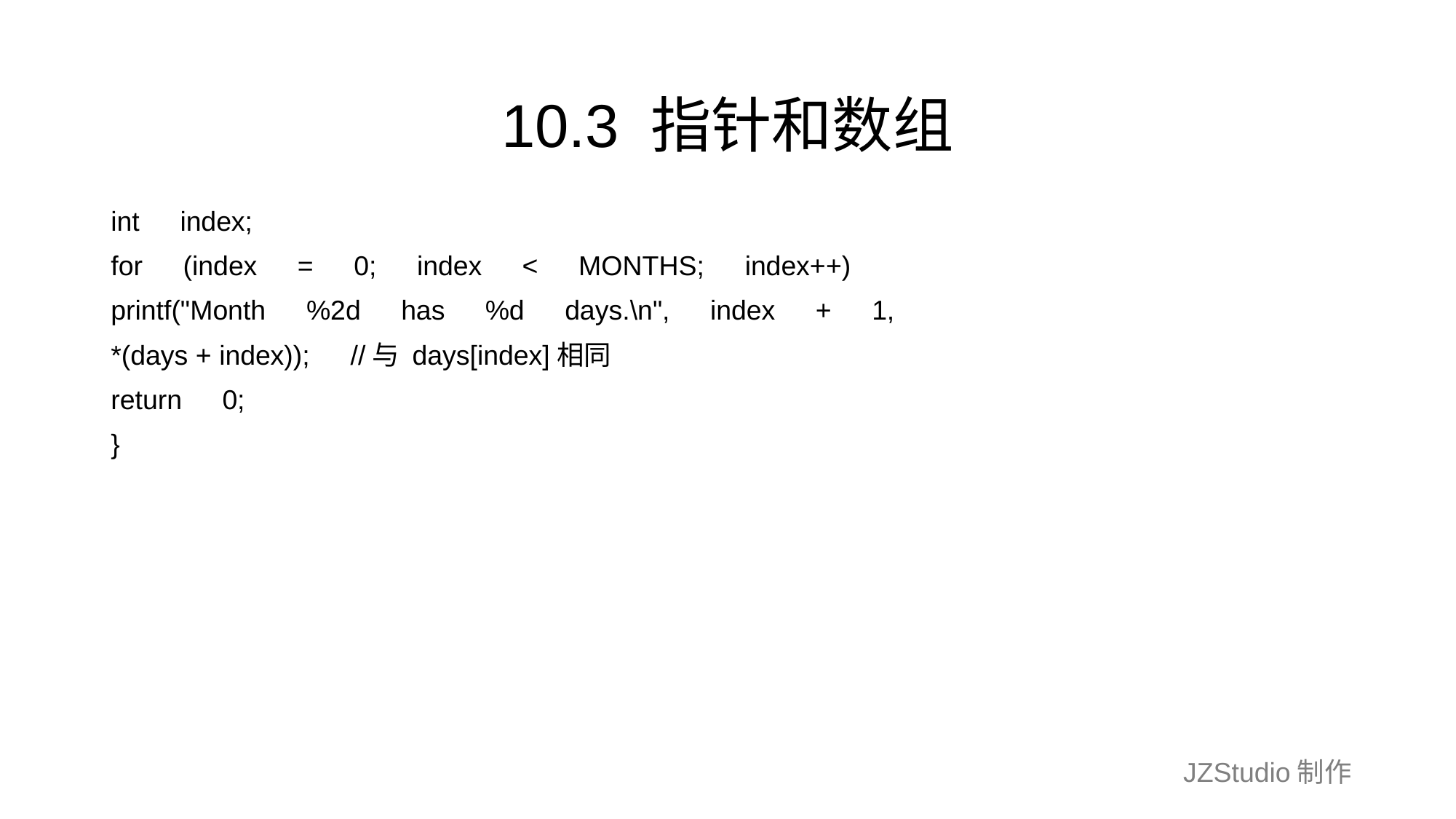

# 10.3 指针和数组
int　index;
for　(index　=　0;　index　<　MONTHS;　index++)
printf("Month　%2d　has　%d　days.\n",　index　+　1,
*(days + index));　//与 days[index]相同
return　0;
}